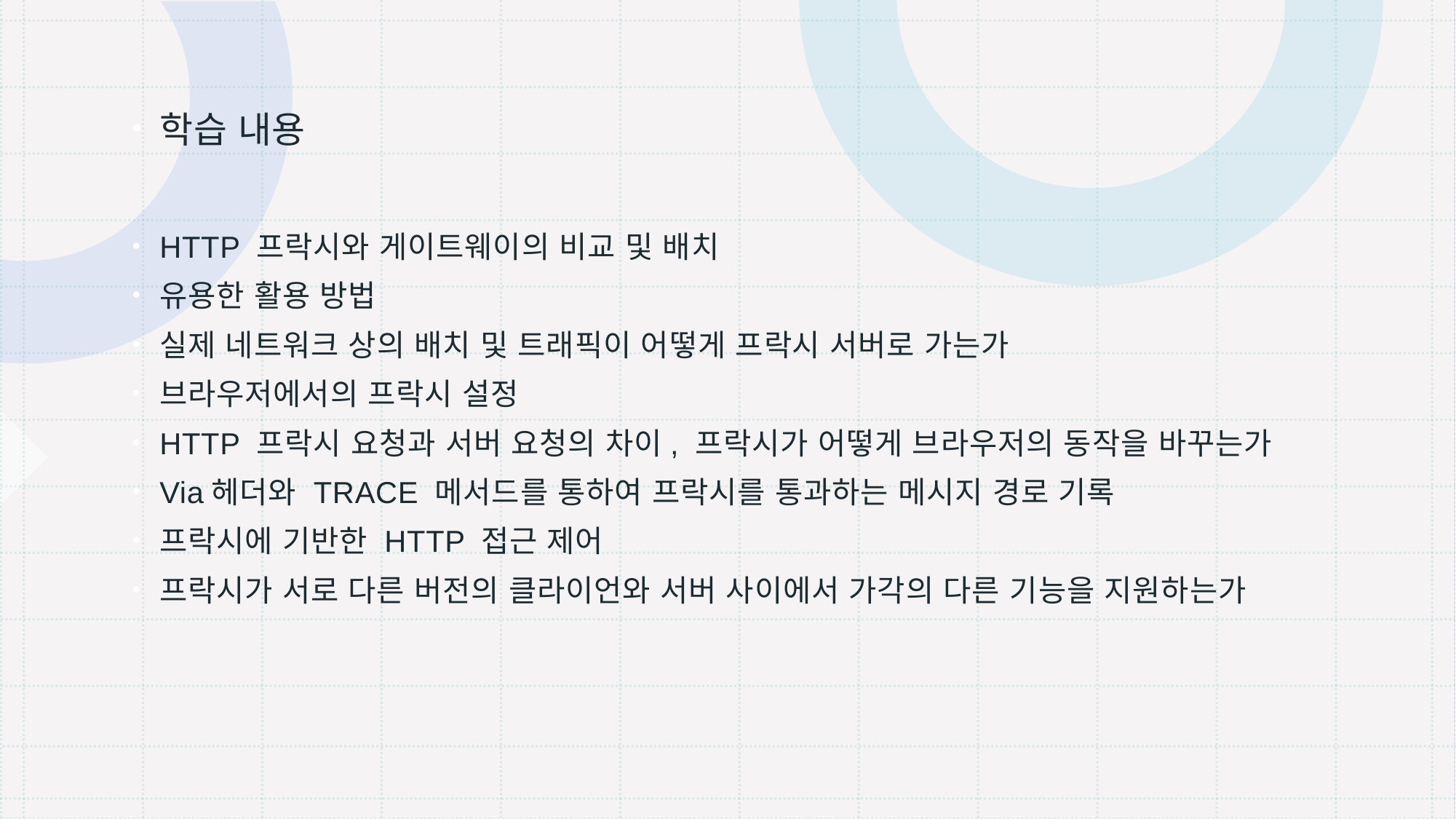

학습 내용

HTTP 프락시와 게이트웨이의 비교 및 배치
유용한 활용 방법
실제 네트워크 상의 배치 및 트래픽이 어떻게 프락시 서버로 가는가
브라우저에서의 프락시 설정
HTTP 프락시 요청과 서버 요청의 차이, 프락시가 어떻게 브라우저의 동작을 바꾸는가
Via헤더와 TRACE 메서드를 통하여 프락시를 통과하는 메시지 경로 기록
프락시에 기반한 HTTP 접근 제어
프락시가 서로 다른 버전의 클라이언와 서버 사이에서 가각의 다른 기능을 지원하는가